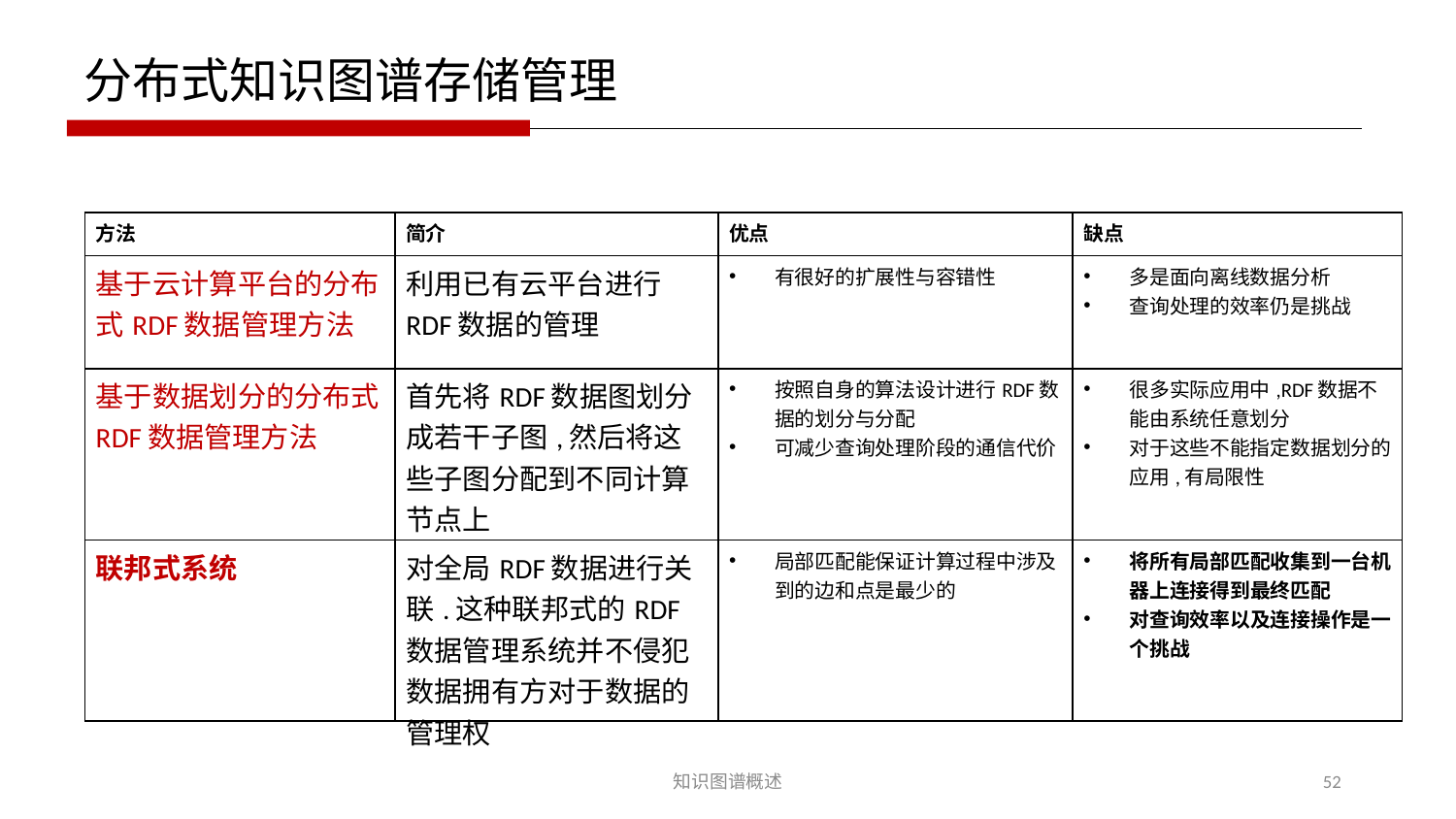

分布式知识图谱存储管理

| 方法 | 简介 | 优点 | 缺点 |
| --- | --- | --- | --- |
| 基于云计算平台的分布式RDF数据管理方法 | 利用已有云平台进行RDF数据的管理 | 有很好的扩展性与容错性 | 多是面向离线数据分析 查询处理的效率仍是挑战 |
| 基于数据划分的分布式RDF数据管理方法 | 首先将RDF数据图划分成若干子图,然后将这些子图分配到不同计算节点上 | 按照自身的算法设计进行RDF数据的划分与分配 可减少查询处理阶段的通信代价 | 很多实际应用中,RDF数据不能由系统任意划分 对于这些不能指定数据划分的应用,有局限性 |
| 联邦式系统 | 对全局RDF数据进行关联.这种联邦式的RDF数据管理系统并不侵犯数据拥有方对于数据的管理权 | 局部匹配能保证计算过程中涉及到的边和点是最少的 | 将所有局部匹配收集到一台机器上连接得到最终匹配 对查询效率以及连接操作是一个挑战 |
知识图谱概述
52